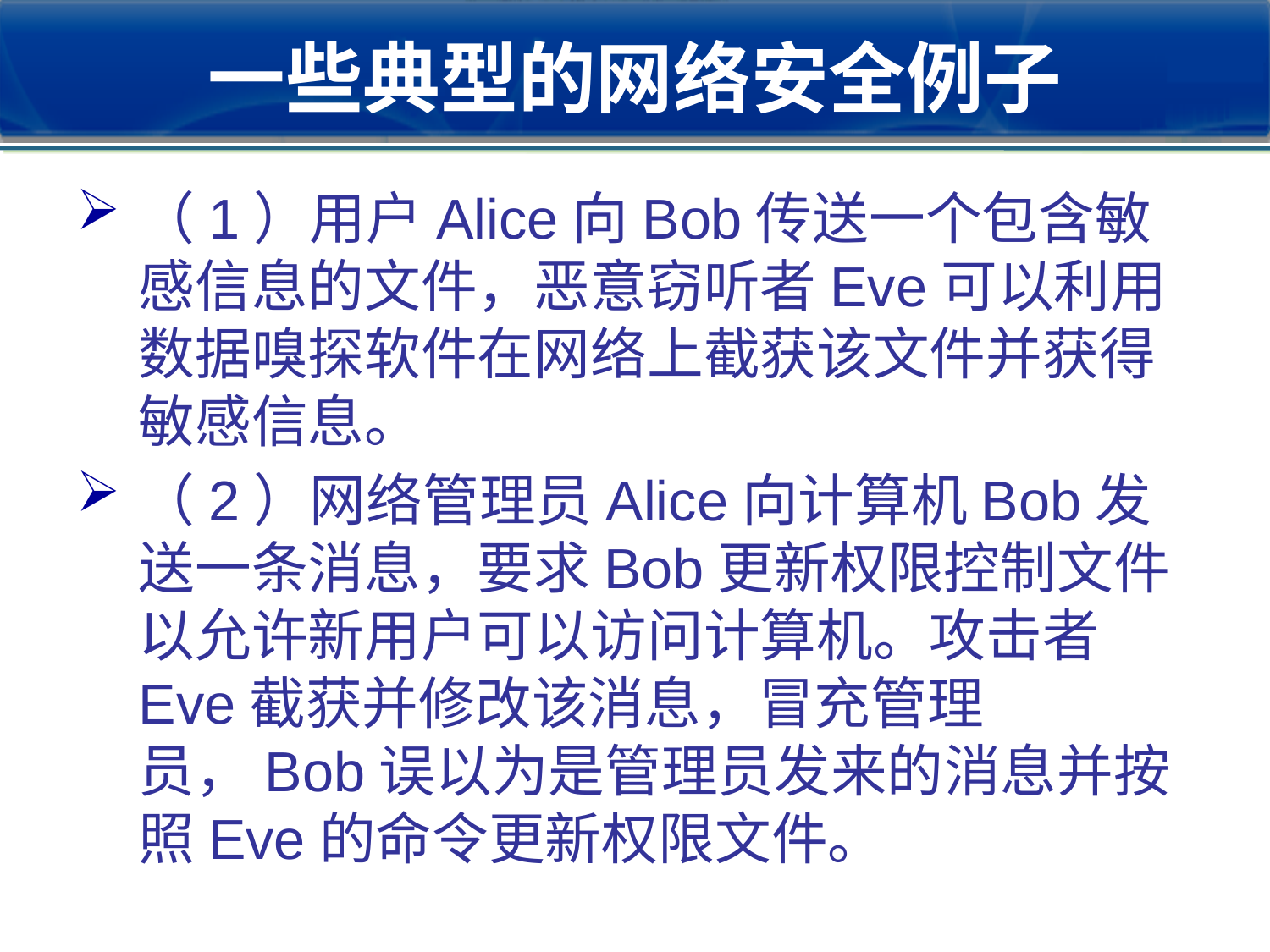

# 一些典型的网络安全例子
（1）用户Alice向Bob传送一个包含敏感信息的文件，恶意窃听者Eve可以利用数据嗅探软件在网络上截获该文件并获得敏感信息。
（2）网络管理员Alice向计算机Bob发送一条消息，要求Bob更新权限控制文件以允许新用户可以访问计算机。攻击者Eve截获并修改该消息，冒充管理员，Bob误以为是管理员发来的消息并按照Eve的命令更新权限文件。